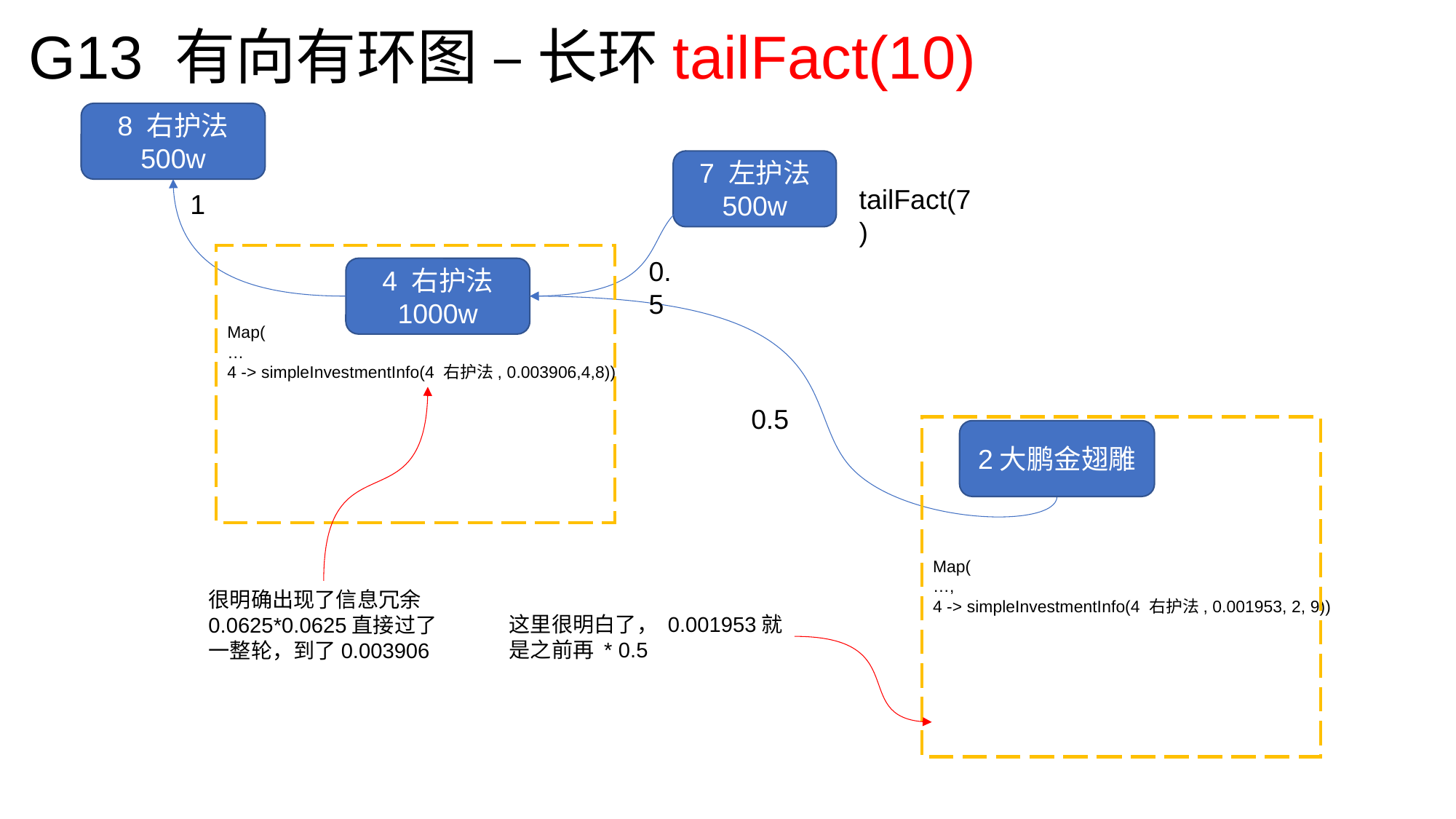

G13 有向有环图 – 长环tailFact(10)

8 右护法
500w
7 左护法
500w
tailFact(7)
1

0.5
4 右护法
1000w
Map(
…
4 -> simpleInvestmentInfo(4 右护法, 0.003906,4,8))
0.5

2大鹏金翅雕
Map(
…,
4 -> simpleInvestmentInfo(4 右护法, 0.001953, 2, 9))
很明确出现了信息冗余0.0625*0.0625直接过了一整轮，到了0.003906
这里很明白了， 0.001953就是之前再 * 0.5